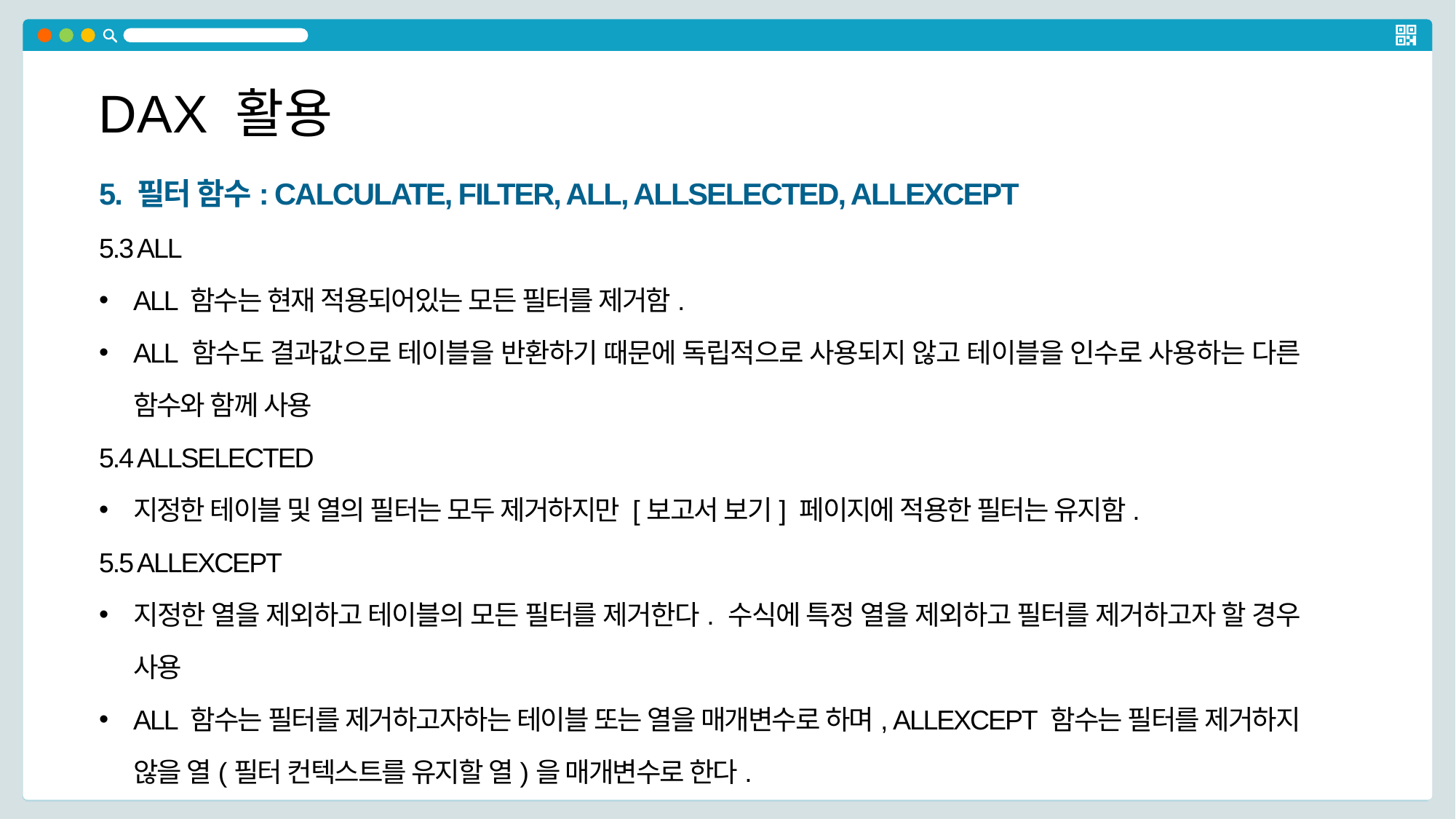

DAX 활용
5. 필터 함수: CALCULATE, FILTER, ALL, ALLSELECTED, ALLEXCEPT
5.3 ALL
ALL 함수는 현재 적용되어있는 모든 필터를 제거함.
ALL 함수도 결과값으로 테이블을 반환하기 때문에 독립적으로 사용되지 않고 테이블을 인수로 사용하는 다른 함수와 함께 사용
5.4 ALLSELECTED
지정한 테이블 및 열의 필터는 모두 제거하지만 [보고서 보기] 페이지에 적용한 필터는 유지함.
5.5 ALLEXCEPT
지정한 열을 제외하고 테이블의 모든 필터를 제거한다. 수식에 특정 열을 제외하고 필터를 제거하고자 할 경우 사용
ALL 함수는 필터를 제거하고자하는 테이블 또는 열을 매개변수로 하며, ALLEXCEPT 함수는 필터를 제거하지 않을 열(필터 컨텍스트를 유지할 열)을 매개변수로 한다.